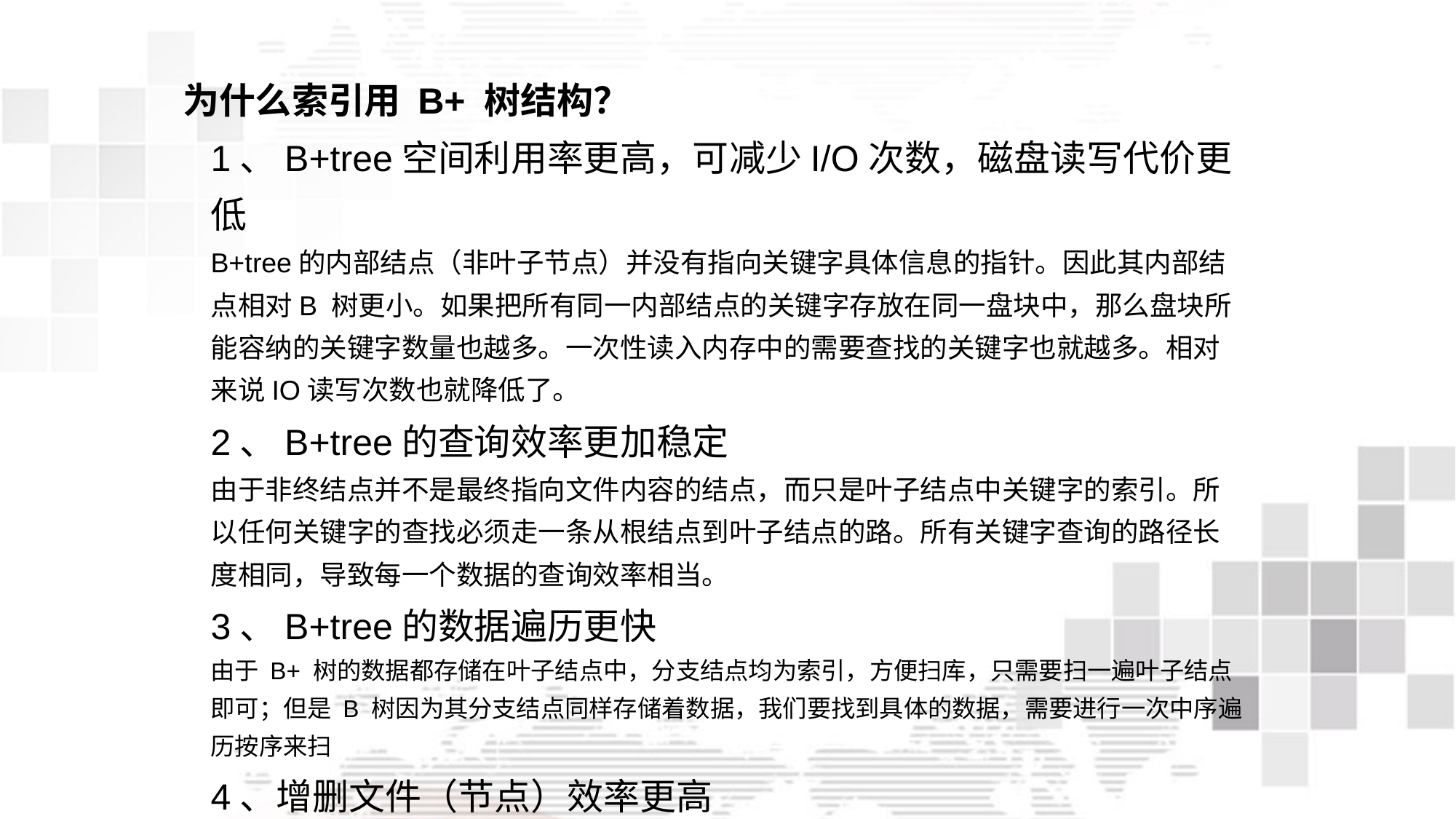

为什么索引用 B+ 树结构？
1、B+tree空间利用率更高，可减少I/O次数，磁盘读写代价更低
B+tree的内部结点（非叶子节点）并没有指向关键字具体信息的指针。因此其内部结点相对B 树更小。如果把所有同一内部结点的关键字存放在同一盘块中，那么盘块所能容纳的关键字数量也越多。一次性读入内存中的需要查找的关键字也就越多。相对来说IO读写次数也就降低了。
2、B+tree的查询效率更加稳定
由于非终结点并不是最终指向文件内容的结点，而只是叶子结点中关键字的索引。所以任何关键字的查找必须走一条从根结点到叶子结点的路。所有关键字查询的路径长度相同，导致每一个数据的查询效率相当。
3、B+tree的数据遍历更快
由于 B+ 树的数据都存储在叶子结点中，分支结点均为索引，方便扫库，只需要扫一遍叶子结点即可；但是 B 树因为其分支结点同样存储着数据，我们要找到具体的数据，需要进行一次中序遍历按序来扫
4、增删文件（节点）效率更高
因为B+树的叶子节点包含所有关键字，并以有序的链表结构存储，这样可很好提高增删效率。